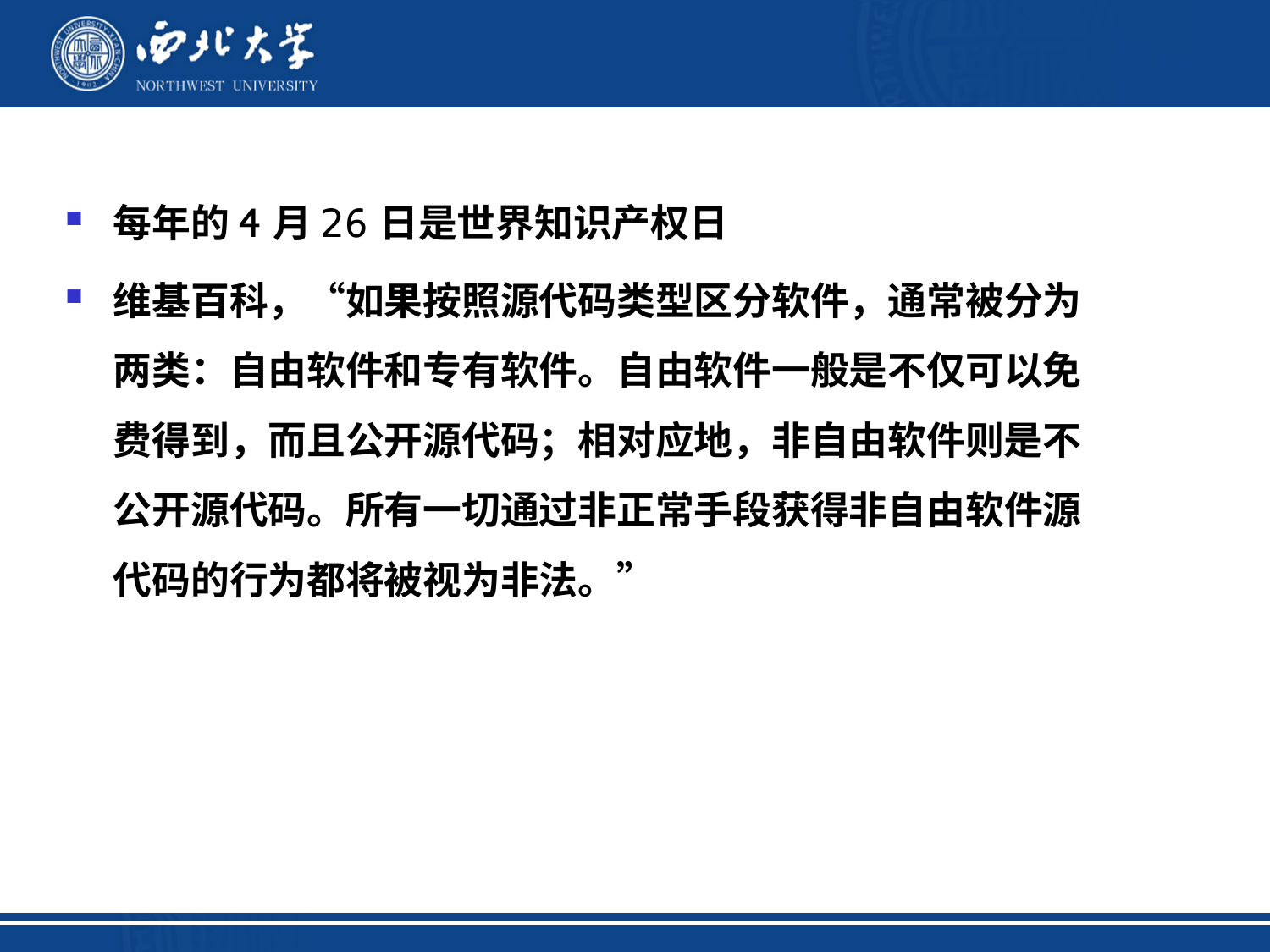

每年的4月26日是世界知识产权日
维基百科，“如果按照源代码类型区分软件，通常被分为两类：自由软件和专有软件。自由软件一般是不仅可以免费得到，而且公开源代码；相对应地，非自由软件则是不公开源代码。所有一切通过非正常手段获得非自由软件源代码的行为都将被视为非法。”